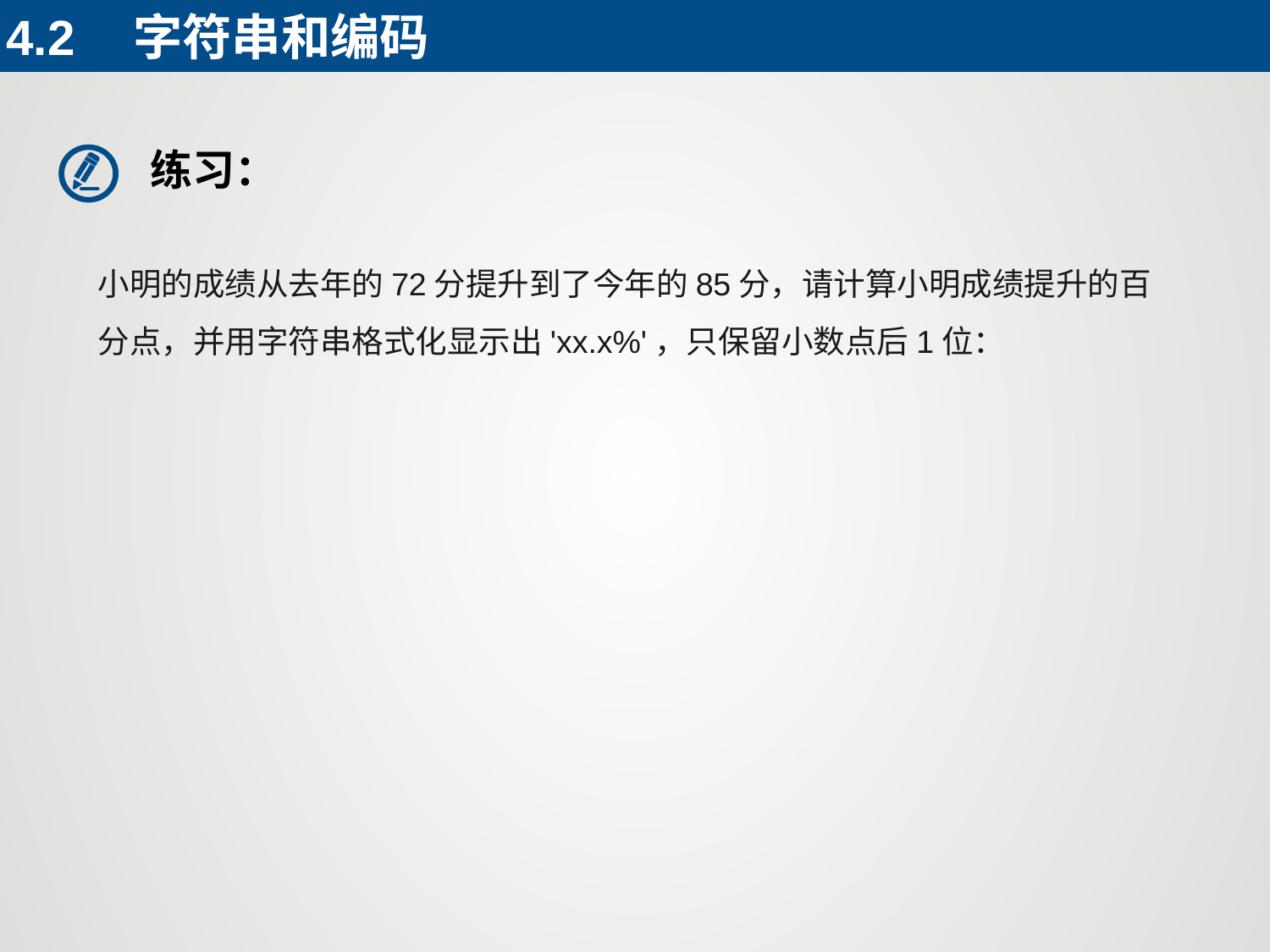

4.2	字符串和编码
练习：

小明的成绩从去年的72分提升到了今年的85分，请计算小明成绩提升的百分点，并用字符串格式化显示出'xx.x%'，只保留小数点后1位：